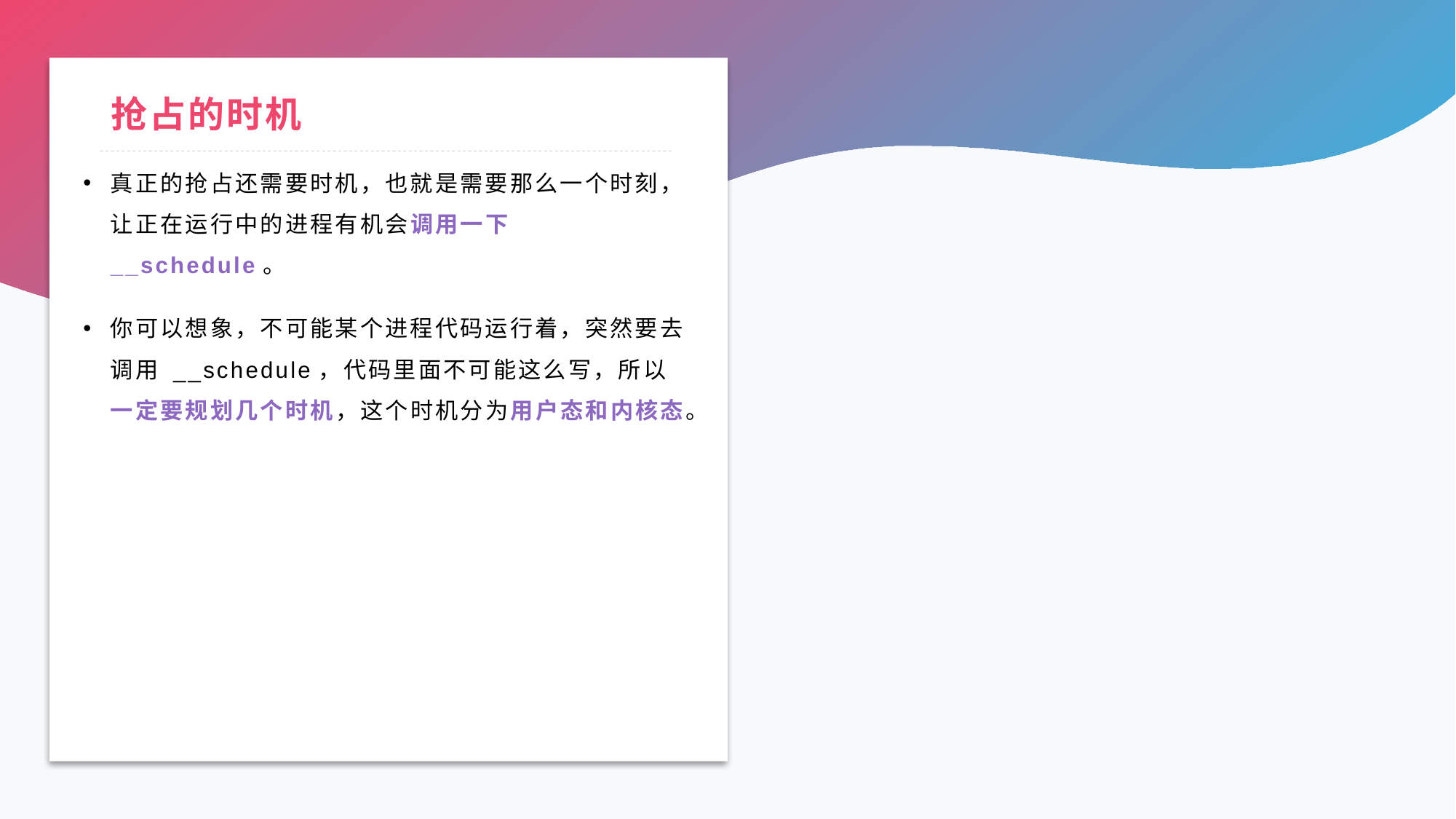

# 抢占的时机
真正的抢占还需要时机，也就是需要那么一个时刻，让正在运行中的进程有机会调用一下 __schedule。
你可以想象，不可能某个进程代码运行着，突然要去调用 __schedule，代码里面不可能这么写，所以一定要规划几个时机，这个时机分为用户态和内核态。